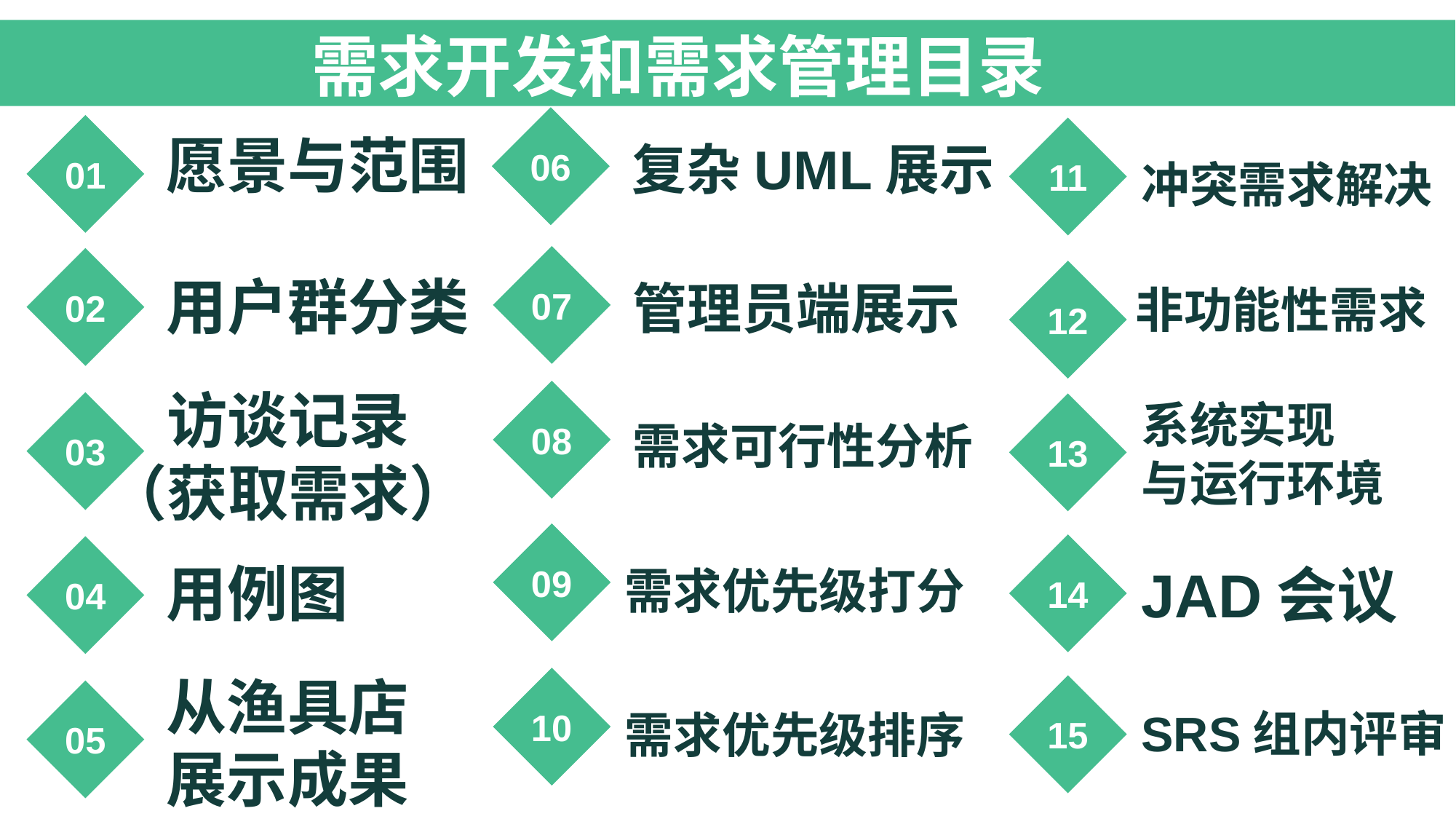

目录
CONTENTS

需求开发和需求管理目录
06
01
11
愿景与范围
复杂UML展示
冲突需求解决
07
02
12
非功能性需求
管理员端展示
用户群分类
08
系统实现
与运行环境
03
13
需求可行性分析
访谈记录
（获取需求）
09
14
04
需求优先级打分
JAD会议
用例图
从渔具店
展示成果
10
15
05
SRS组内评审
需求优先级排序